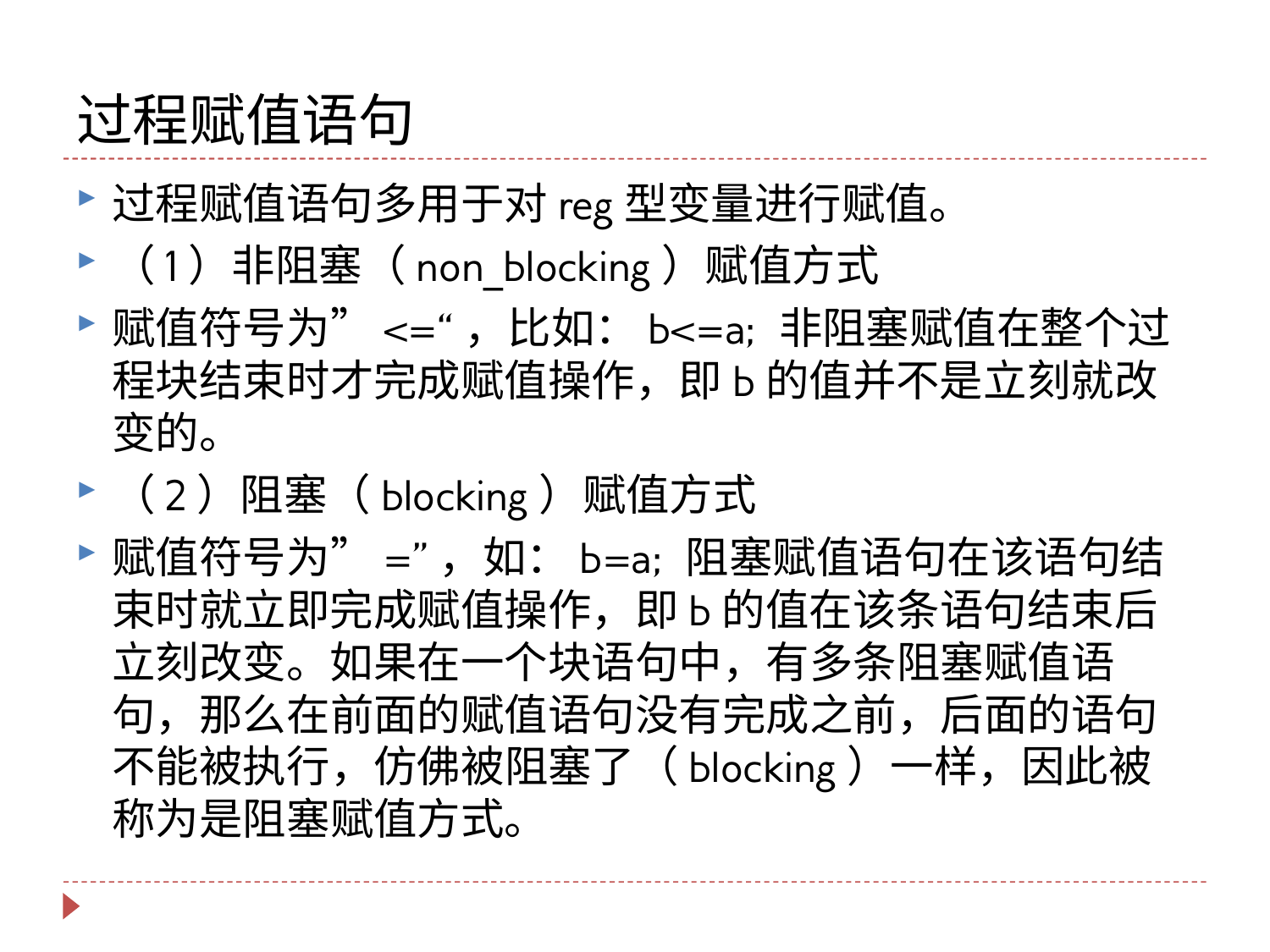

# 过程赋值语句
过程赋值语句多用于对reg型变量进行赋值。
（1）非阻塞（non_blocking）赋值方式
赋值符号为”<=“，比如：b<=a; 非阻塞赋值在整个过程块结束时才完成赋值操作，即b的值并不是立刻就改变的。
（2）阻塞（blocking）赋值方式
赋值符号为”=”，如：b=a; 阻塞赋值语句在该语句结束时就立即完成赋值操作，即b的值在该条语句结束后立刻改变。如果在一个块语句中，有多条阻塞赋值语句，那么在前面的赋值语句没有完成之前，后面的语句不能被执行，仿佛被阻塞了（blocking）一样，因此被称为是阻塞赋值方式。